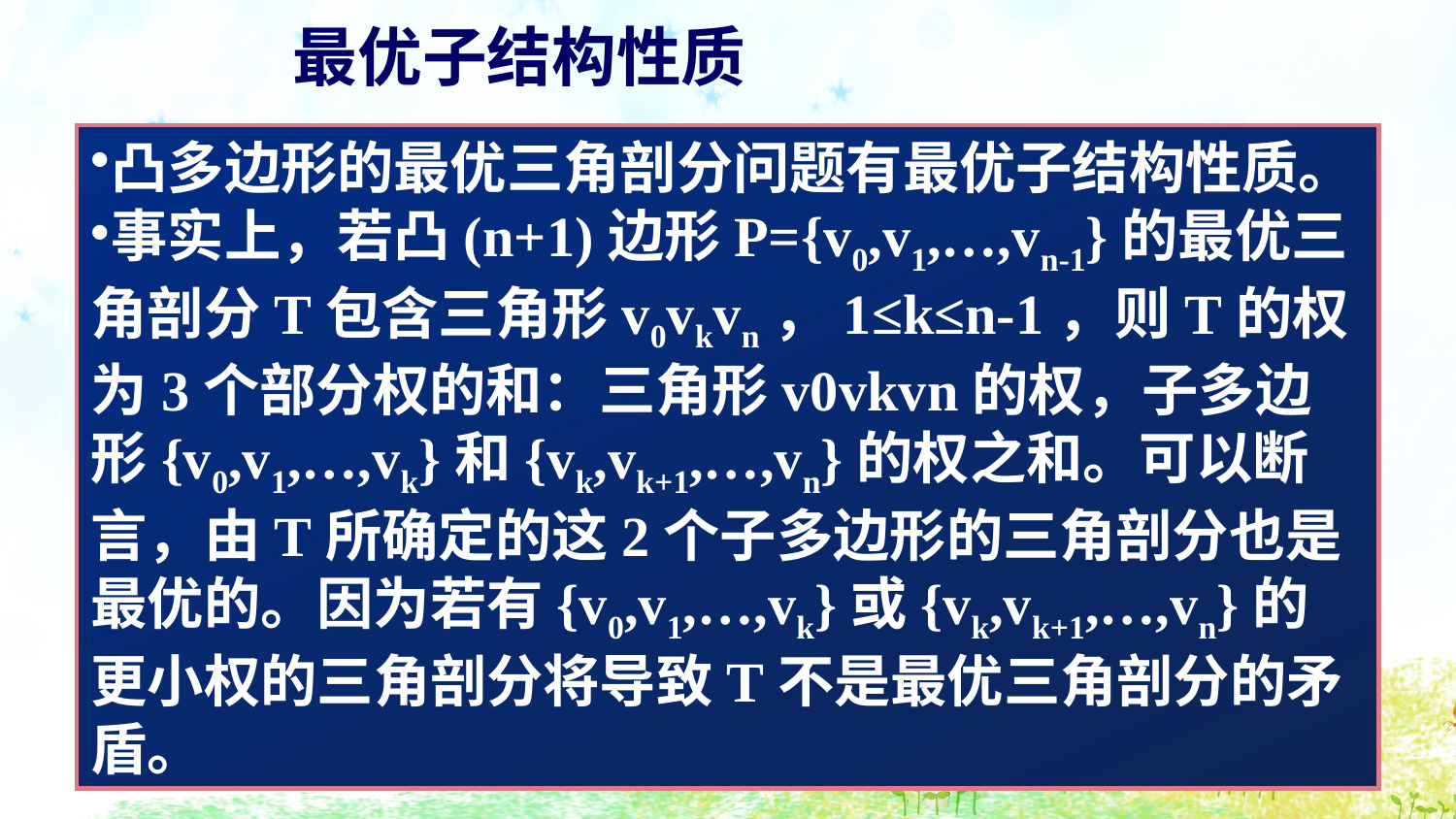

最优子结构性质
凸多边形的最优三角剖分问题有最优子结构性质。
事实上，若凸(n+1)边形P={v0,v1,…,vn-1}的最优三角剖分T包含三角形v0vkvn，1≤k≤n-1，则T的权为3个部分权的和：三角形v0vkvn的权，子多边形{v0,v1,…,vk}和{vk,vk+1,…,vn}的权之和。可以断言，由T所确定的这2个子多边形的三角剖分也是最优的。因为若有{v0,v1,…,vk}或{vk,vk+1,…,vn}的更小权的三角剖分将导致T不是最优三角剖分的矛盾。